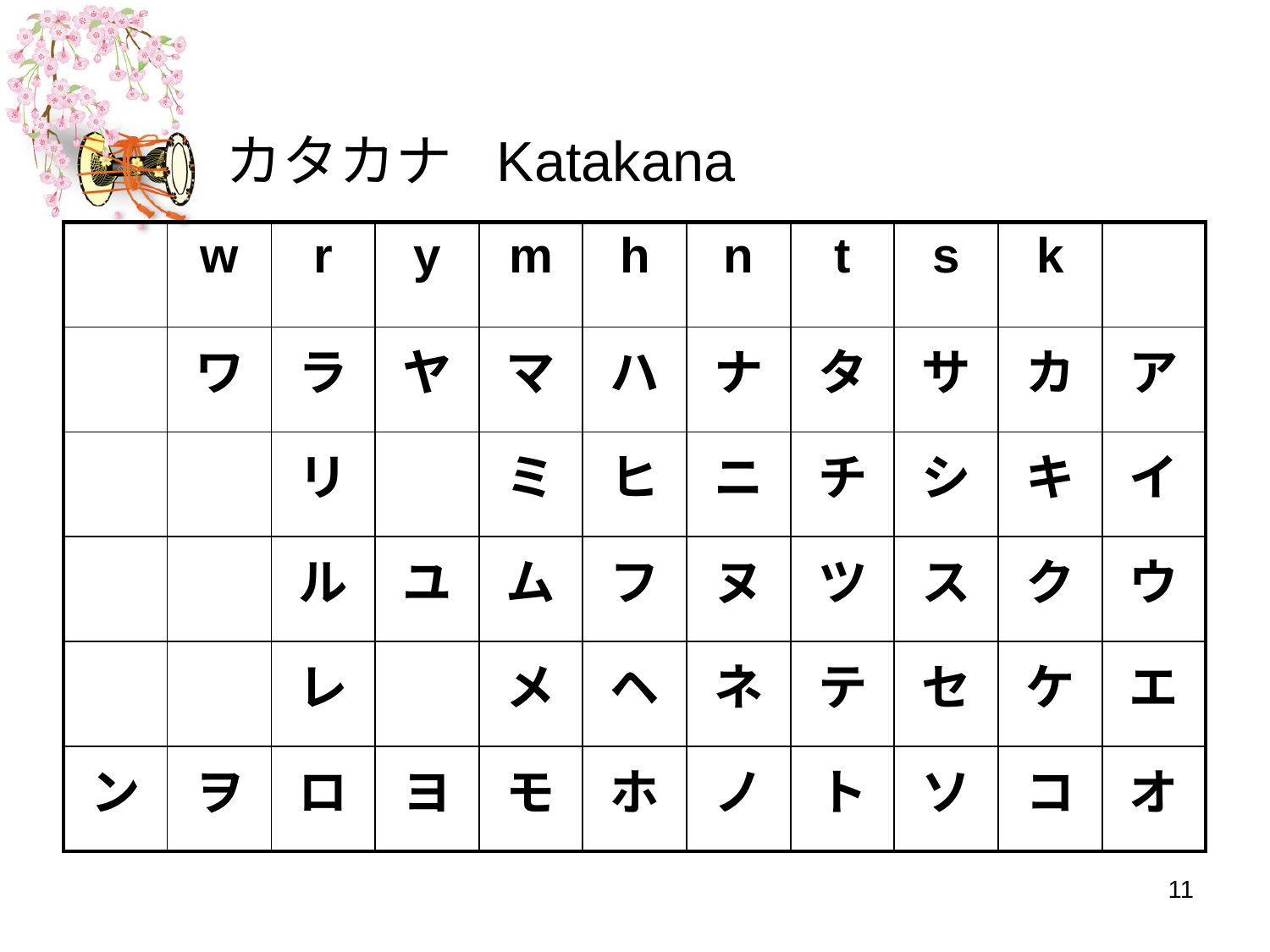

# カタカナ  Katakana
|  | w | r | y | m | h | n | t | s | k |  |
| --- | --- | --- | --- | --- | --- | --- | --- | --- | --- | --- |
|  | ワ | ラ | ヤ | マ | ハ | ナ | タ | サ | カ | ア |
|  |  | リ |  | ミ | ヒ | ニ | チ | シ | キ | イ |
|  |  | ル | ユ | ム | フ | ヌ | ツ | ス | ク | ウ |
|  |  | レ |  | メ | ヘ | ネ | テ | セ | ケ | エ |
| ン | ヲ | ロ | ヨ | モ | ホ | ノ | ト | ソ | コ | オ |
11